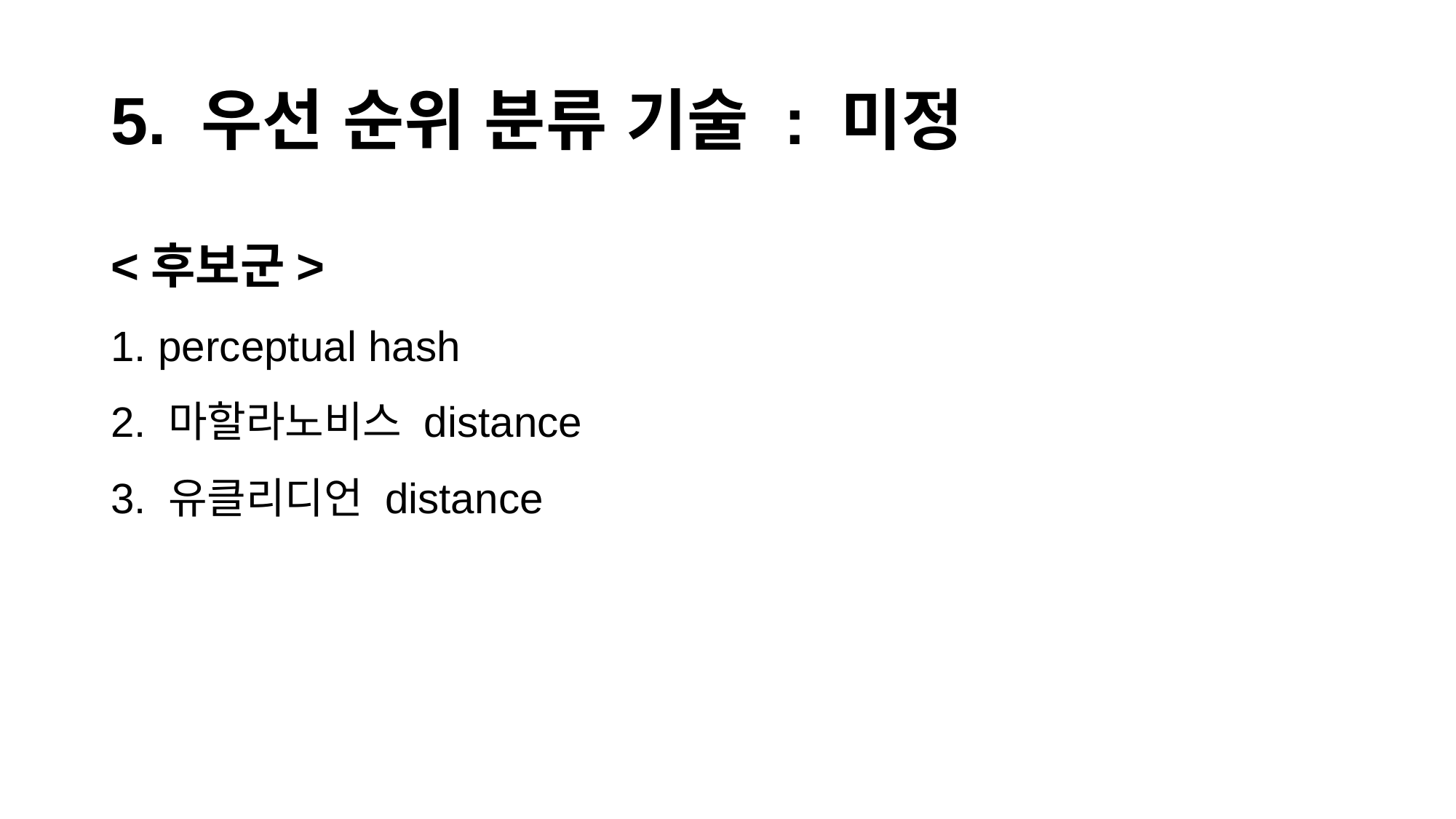

# 5. 우선 순위 분류 기술 : 미정
<후보군>
1. perceptual hash
2. 마할라노비스 distance
3. 유클리디언 distance